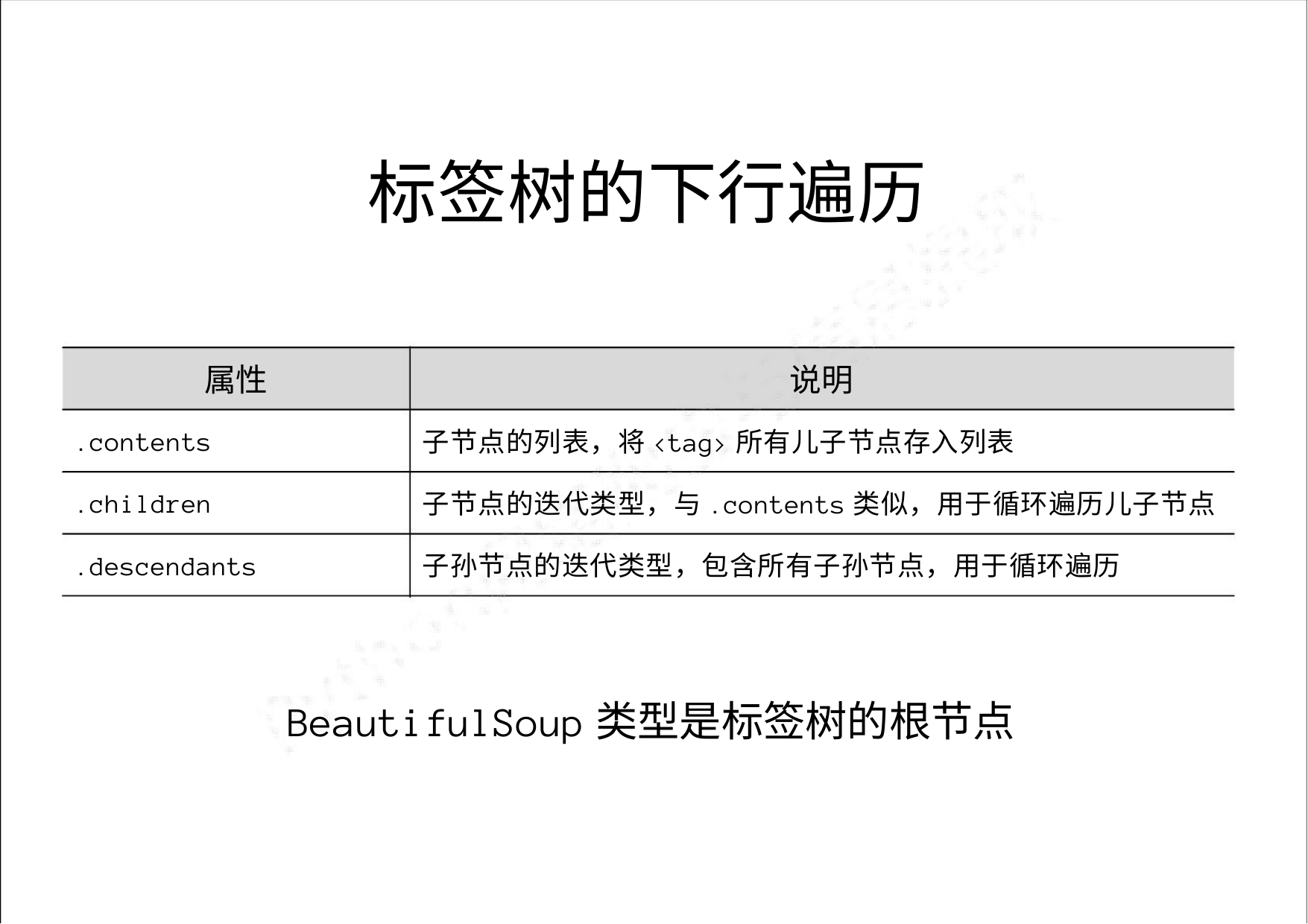

标签树的下行遍历
属性
说明
子节点的列表，将<tag>所有儿子节点存入列表
子节点的迭代类型，与.contents类似，用于循环遍历儿子节点
子孙节点的迭代类型，包含所有子孙节点，用于循环遍历
.contents
.children
.descendants
BeautifulSoup类型是标签树的根节点